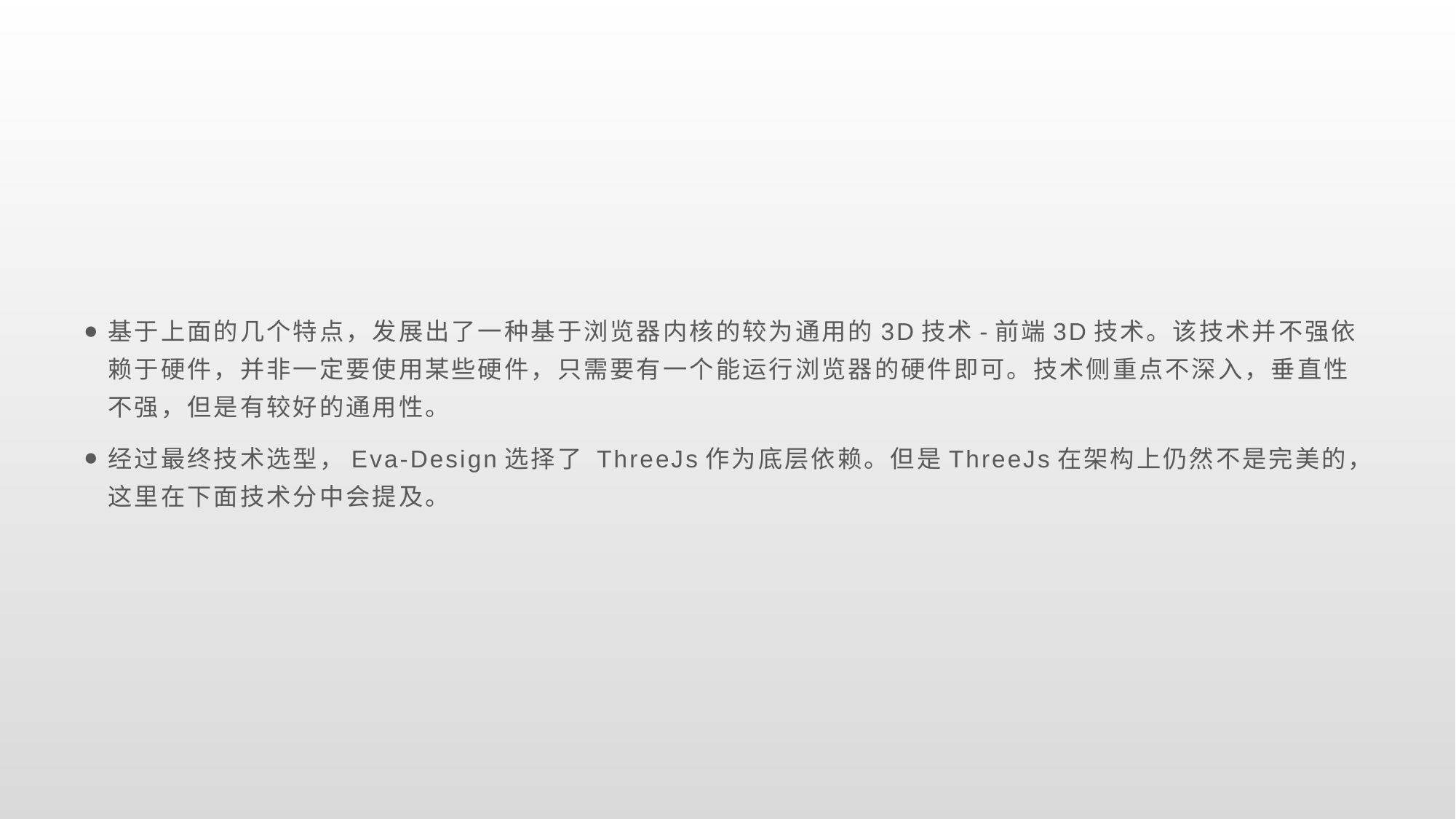

基于上面的几个特点，发展出了一种基于浏览器内核的较为通用的3D技术-前端3D技术。该技术并不强依赖于硬件，并非一定要使用某些硬件，只需要有一个能运行浏览器的硬件即可。技术侧重点不深入，垂直性不强，但是有较好的通用性。
经过最终技术选型，Eva-Design选择了 ThreeJs作为底层依赖。但是ThreeJs在架构上仍然不是完美的，这里在下面技术分中会提及。